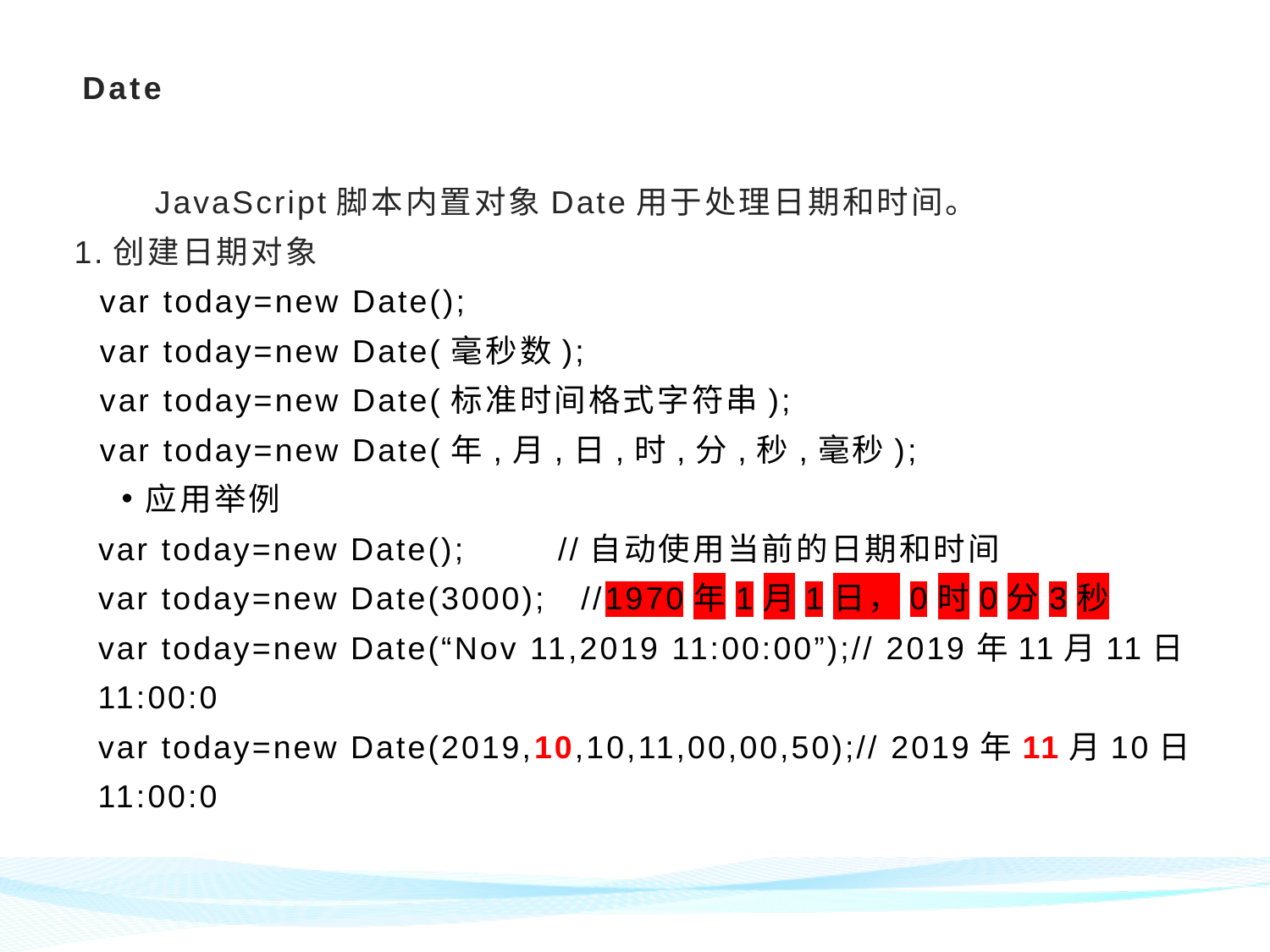

# Date
       JavaScript脚本内置对象Date用于处理日期和时间。
1.创建日期对象
var today=new Date();
var today=new Date(毫秒数);
var today=new Date(标准时间格式字符串);
var today=new Date(年,月,日,时,分,秒,毫秒);
应用举例
var today=new Date();        //自动使用当前的日期和时间
var today=new Date(3000);   //1970年1月1日，0时0分3秒
var today=new Date(“Nov 11,2019 11:00:00”);// 2019年11月11日11:00:0
var today=new Date(2019,10,10,11,00,00,50);// 2019年11月10日11:00:0